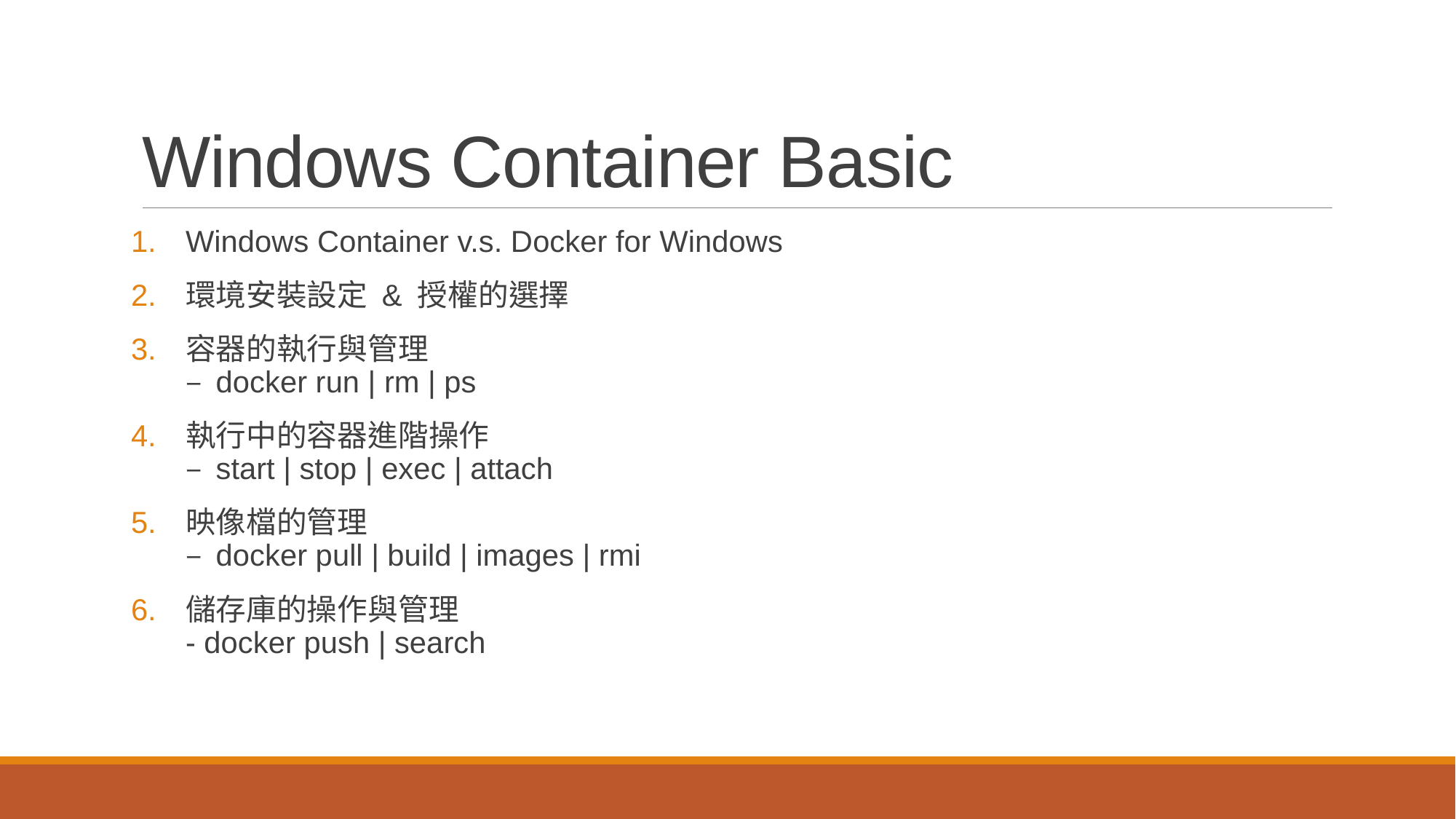

# Windows Container Basic
Windows Container v.s. Docker for Windows
環境安裝設定 & 授權的選擇
容器的執行與管理
– docker run | rm | ps
執行中的容器進階操作
– start | stop | exec | attach
映像檔的管理
– docker pull | build | images | rmi
儲存庫的操作與管理
- docker push | search